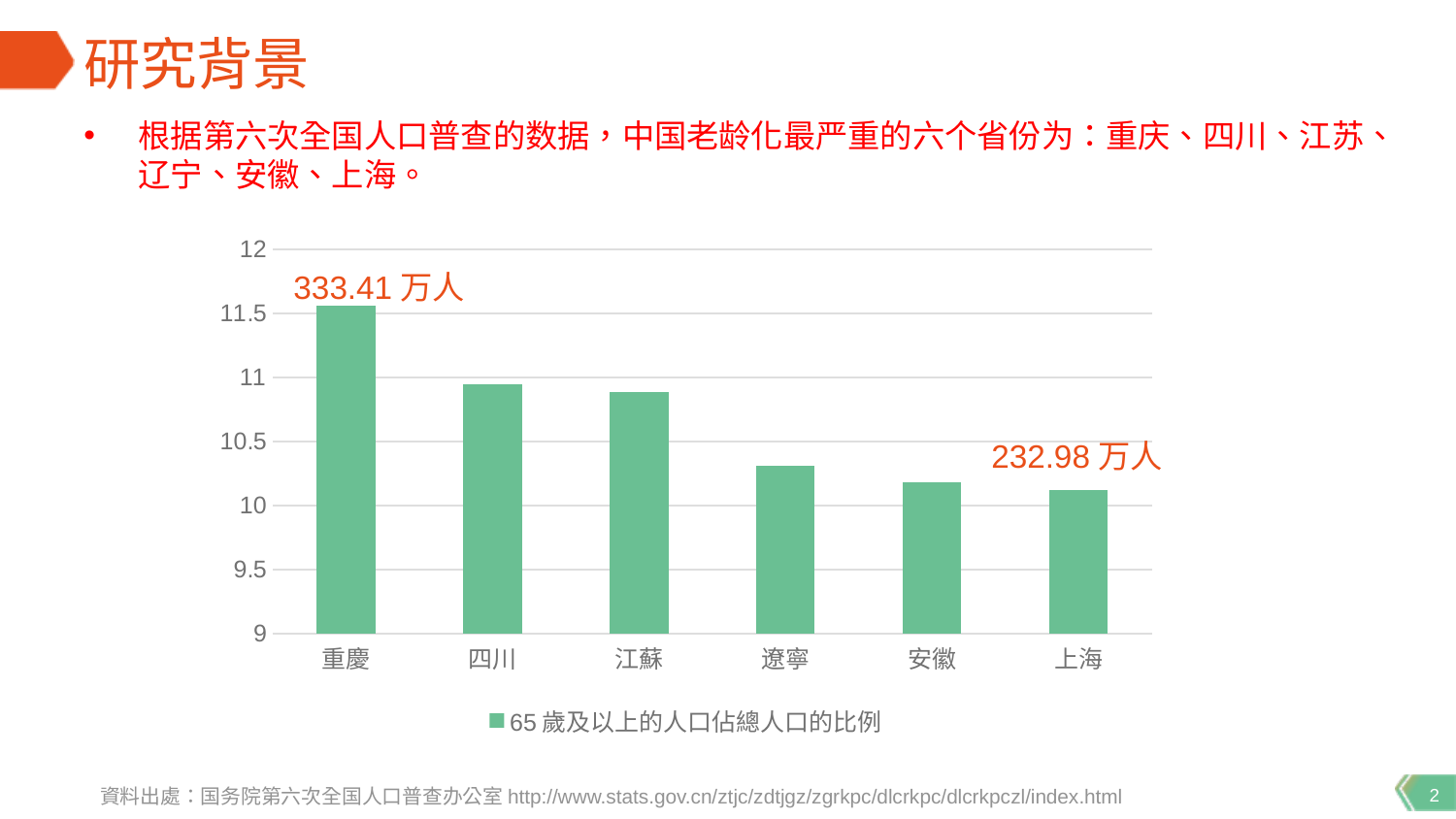

# 研究背景
根据第六次全国人口普查的数据，中国老龄化最严重的六个省份为：重庆、四川、江苏、辽宁、安徽、上海。

### Chart

| Category | 65歲及以上的人口佔總人口的比例 |
|---|---|
| 重慶 | 11.56 |
| 四川 | 10.95 |
| 江蘇 | 10.89 |
| 遼寧 | 10.31 |
| 安徽 | 10.18 |
| 上海 | 10.12 |
333.41万人
232.98万人
資料出處：国务院第六次全国人口普查办公室http://www.stats.gov.cn/ztjc/zdtjgz/zgrkpc/dlcrkpc/dlcrkpczl/index.html
2